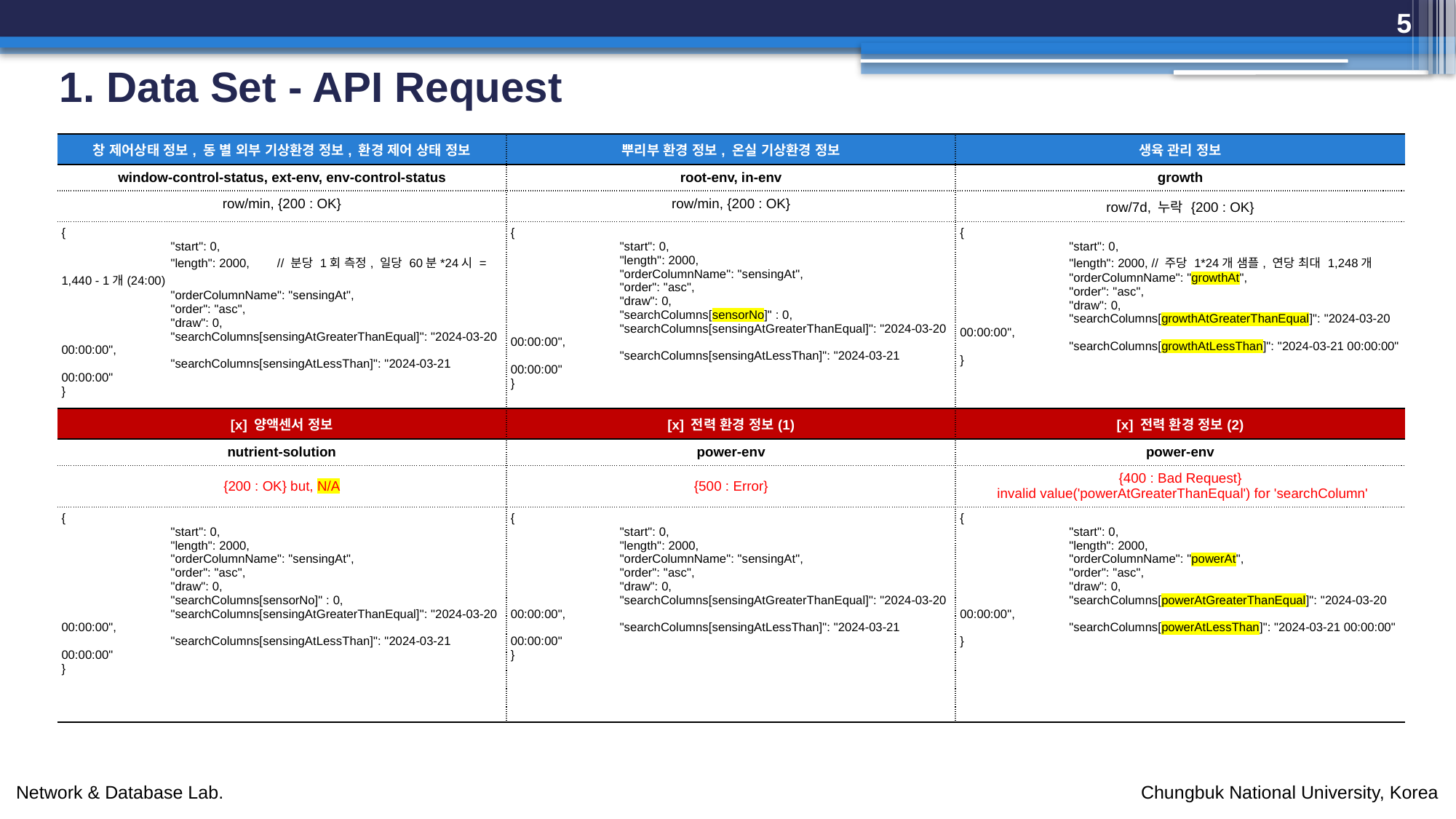

5
# 1. Data Set - API Request
| 창 제어상태 정보, 동 별 외부 기상환경 정보, 환경 제어 상태 정보 | 뿌리부 환경 정보, 온실 기상환경 정보 | 생육 관리 정보 |
| --- | --- | --- |
| window-control-status, ext-env, env-control-status | root-env, in-env | growth |
| row/min, {200 : OK} | row/min, {200 : OK} | row/7d, 누락 {200 : OK} |
| { "start": 0, "length": 2000, // 분당 1회 측정, 일당 60분\*24시 = 1,440 - 1개(24:00) "orderColumnName": "sensingAt", "order": "asc", "draw": 0, "searchColumns[sensingAtGreaterThanEqual]": "2024-03-20 00:00:00", "searchColumns[sensingAtLessThan]": "2024-03-21 00:00:00" } | { "start": 0, "length": 2000, "orderColumnName": "sensingAt", "order": "asc", "draw": 0, "searchColumns[sensorNo]" : 0, "searchColumns[sensingAtGreaterThanEqual]": "2024-03-20 00:00:00", "searchColumns[sensingAtLessThan]": "2024-03-21 00:00:00" } | { "start": 0, "length": 2000, // 주당 1\*24개 샘플, 연당 최대 1,248개 "orderColumnName": "growthAt", "order": "asc", "draw": 0, "searchColumns[growthAtGreaterThanEqual]": "2024-03-20 00:00:00", "searchColumns[growthAtLessThan]": "2024-03-21 00:00:00" } |
| [x] 양액센서 정보 | [x] 전력 환경 정보(1) | [x] 전력 환경 정보(2) |
| nutrient-solution | power-env | power-env |
| {200 : OK} but, N/A | {500 : Error} | {400 : Bad Request} invalid value('powerAtGreaterThanEqual') for 'searchColumn' |
| { "start": 0, "length": 2000, "orderColumnName": "sensingAt", "order": "asc", "draw": 0, "searchColumns[sensorNo]" : 0, "searchColumns[sensingAtGreaterThanEqual]": "2024-03-20 00:00:00", "searchColumns[sensingAtLessThan]": "2024-03-21 00:00:00" } | { "start": 0, "length": 2000, "orderColumnName": "sensingAt", "order": "asc", "draw": 0, "searchColumns[sensingAtGreaterThanEqual]": "2024-03-20 00:00:00", "searchColumns[sensingAtLessThan]": "2024-03-21 00:00:00" } | { "start": 0, "length": 2000, "orderColumnName": "powerAt", "order": "asc", "draw": 0, "searchColumns[powerAtGreaterThanEqual]": "2024-03-20 00:00:00", "searchColumns[powerAtLessThan]": "2024-03-21 00:00:00" } |